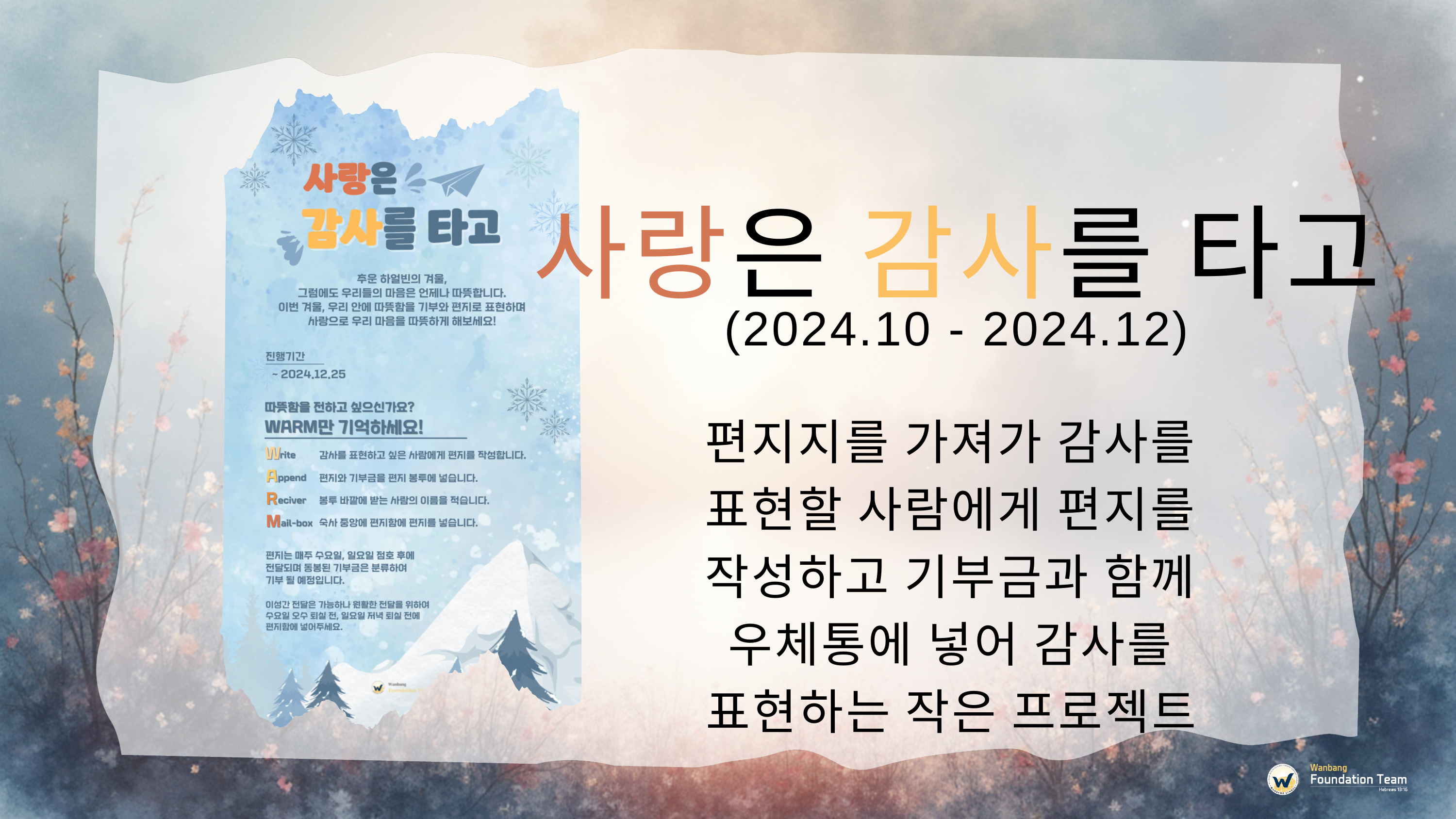

사랑은 감사를 타고
(2024.10 - 2024.12)
편지지를 가져가 감사를 표현할 사람에게 편지를 작성하고 기부금과 함께 우체통에 넣어 감사를 표현하는 작은 프로젝트